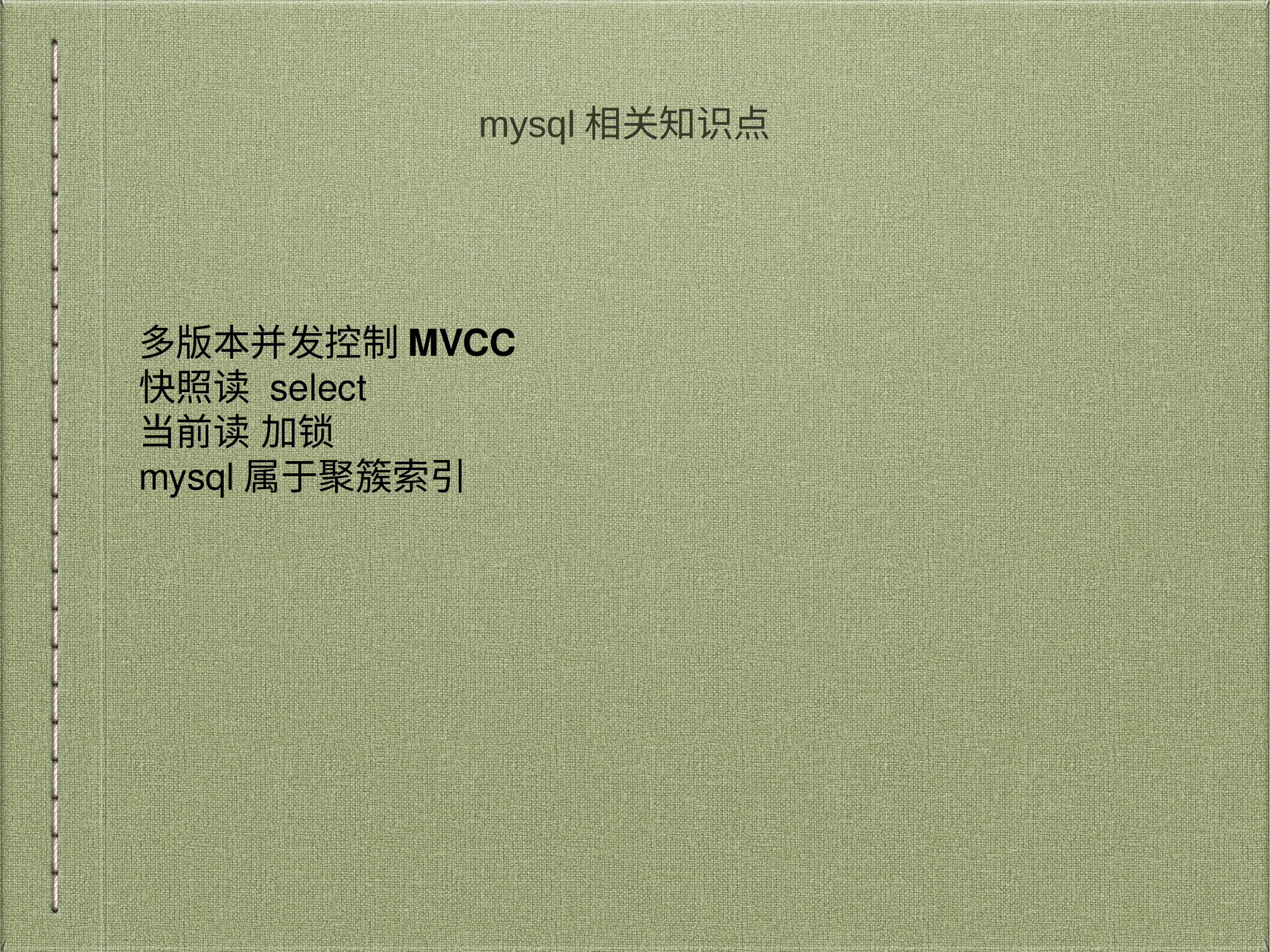

mysql相关知识点
# 多版本并发控制MVCC
快照读 select
当前读 加锁
mysql属于聚簇索引